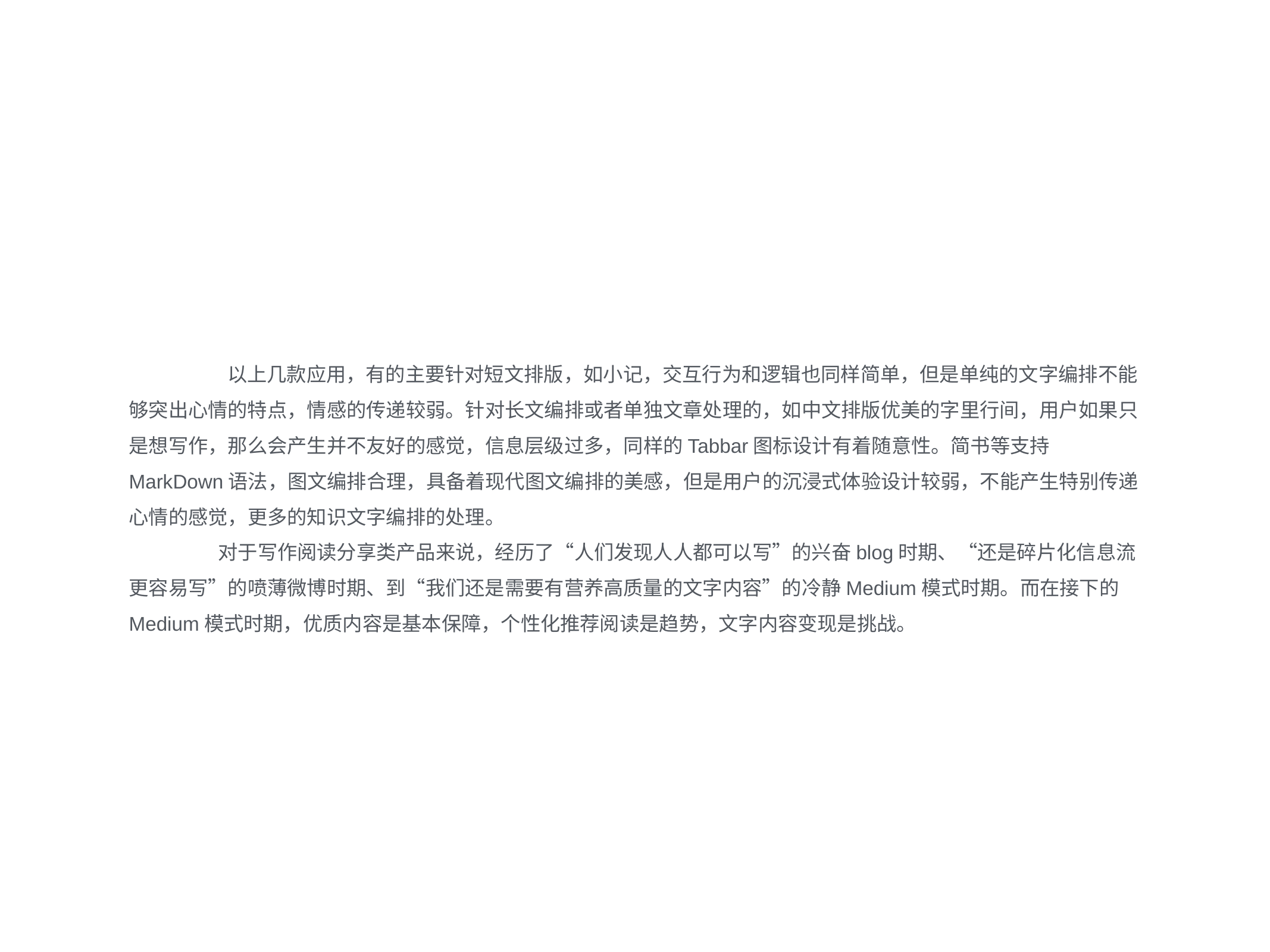

以上几款应用，有的主要针对短文排版，如小记，交互行为和逻辑也同样简单，但是单纯的文字编排不能够突出心情的特点，情感的传递较弱。针对长文编排或者单独文章处理的，如中文排版优美的字里行间，用户如果只是想写作，那么会产生并不友好的感觉，信息层级过多，同样的Tabbar图标设计有着随意性。简书等支持MarkDown语法，图文编排合理，具备着现代图文编排的美感，但是用户的沉浸式体验设计较弱，不能产生特别传递心情的感觉，更多的知识文字编排的处理。
	对于写作阅读分享类产品来说，经历了“人们发现人人都可以写”的兴奋blog时期、“还是碎片化信息流更容易写”的喷薄微博时期、到“我们还是需要有营养高质量的文字内容”的冷静Medium模式时期。而在接下的Medium模式时期，优质内容是基本保障，个性化推荐阅读是趋势，文字内容变现是挑战。